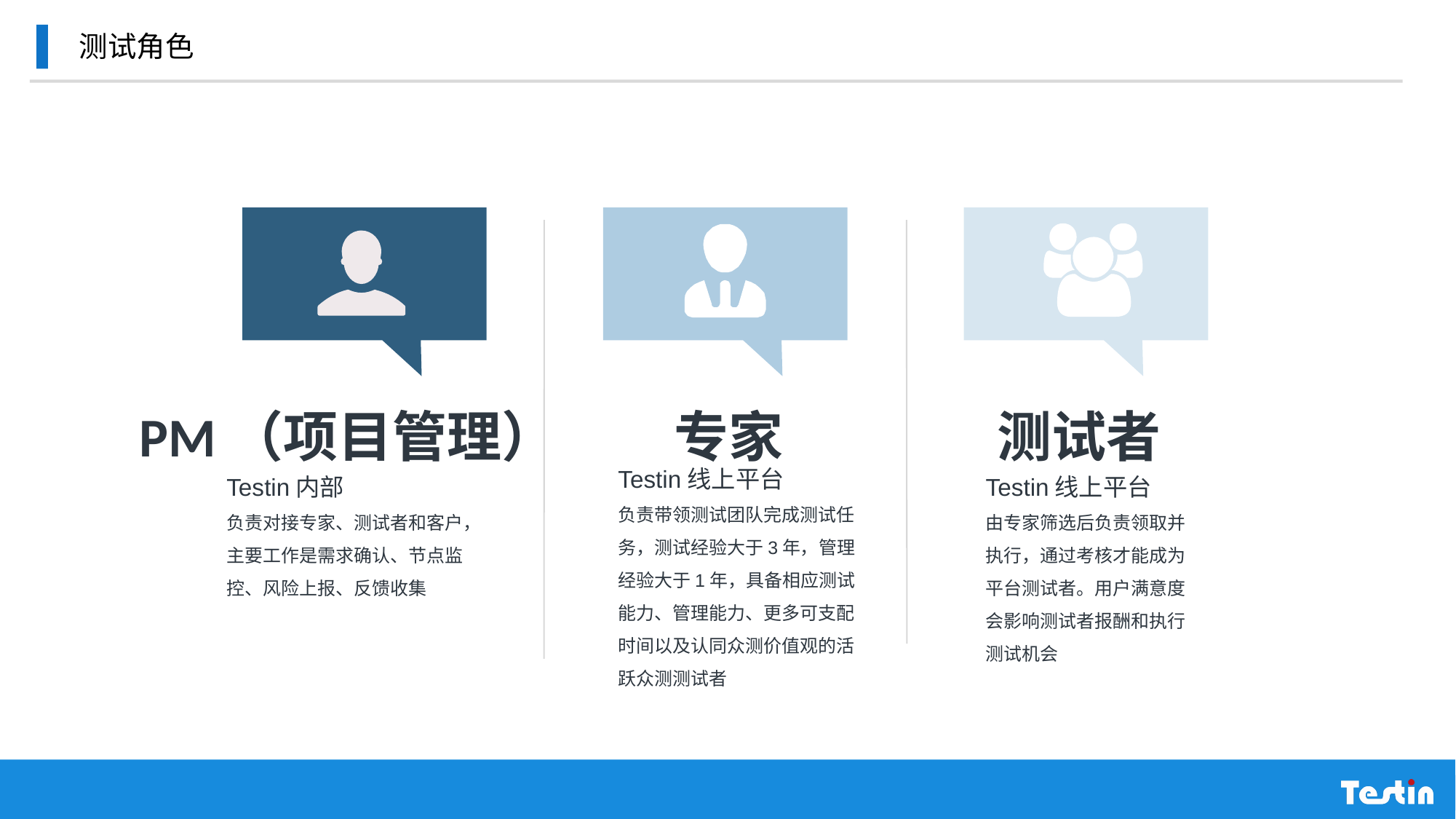

测试角色

PM（项目管理）
专家
测试者
Testin线上平台
负责带领测试团队完成测试任务，测试经验大于3年，管理经验大于1年，具备相应测试能力、管理能力、更多可支配时间以及认同众测价值观的活跃众测测试者
Testin线上平台
由专家筛选后负责领取并执行，通过考核才能成为平台测试者。用户满意度会影响测试者报酬和执行测试机会
Testin内部
负责对接专家、测试者和客户，主要工作是需求确认、节点监控、风险上报、反馈收集